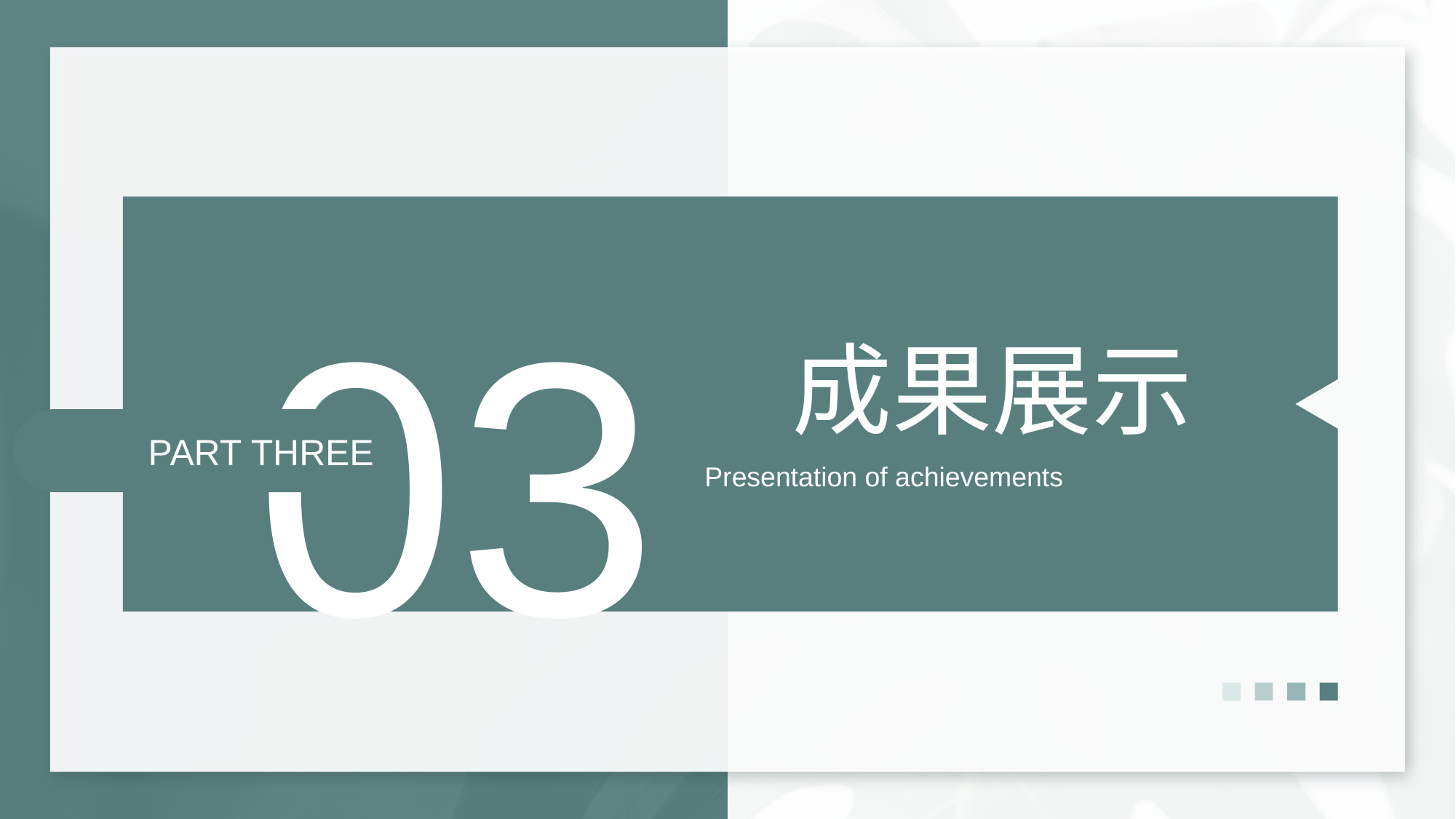

03
成果展示
Presentation of achievements

PART THREE